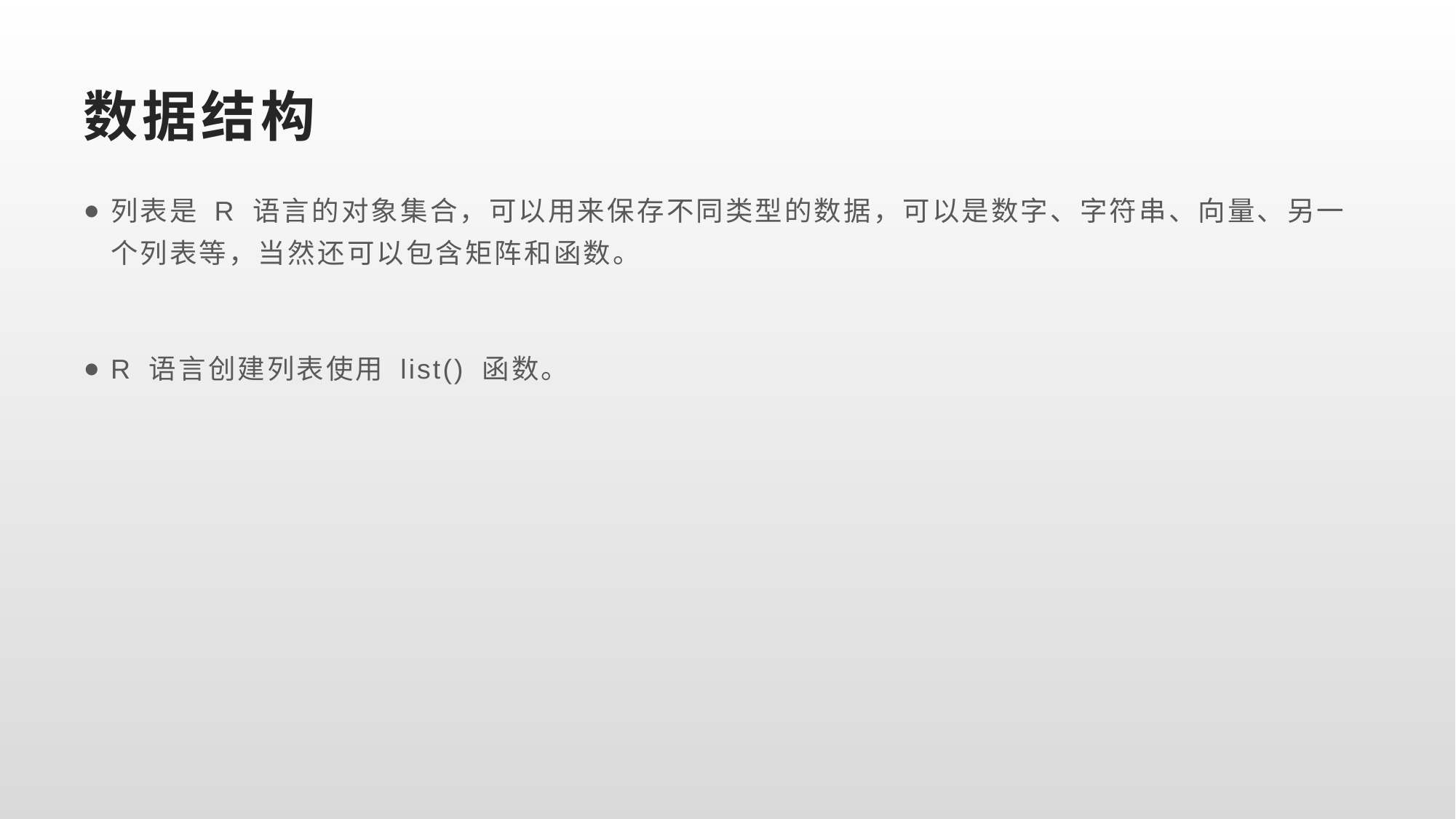

# 数据结构
列表是 R 语言的对象集合，可以用来保存不同类型的数据，可以是数字、字符串、向量、另一个列表等，当然还可以包含矩阵和函数。

R 语言创建列表使用 list() 函数。